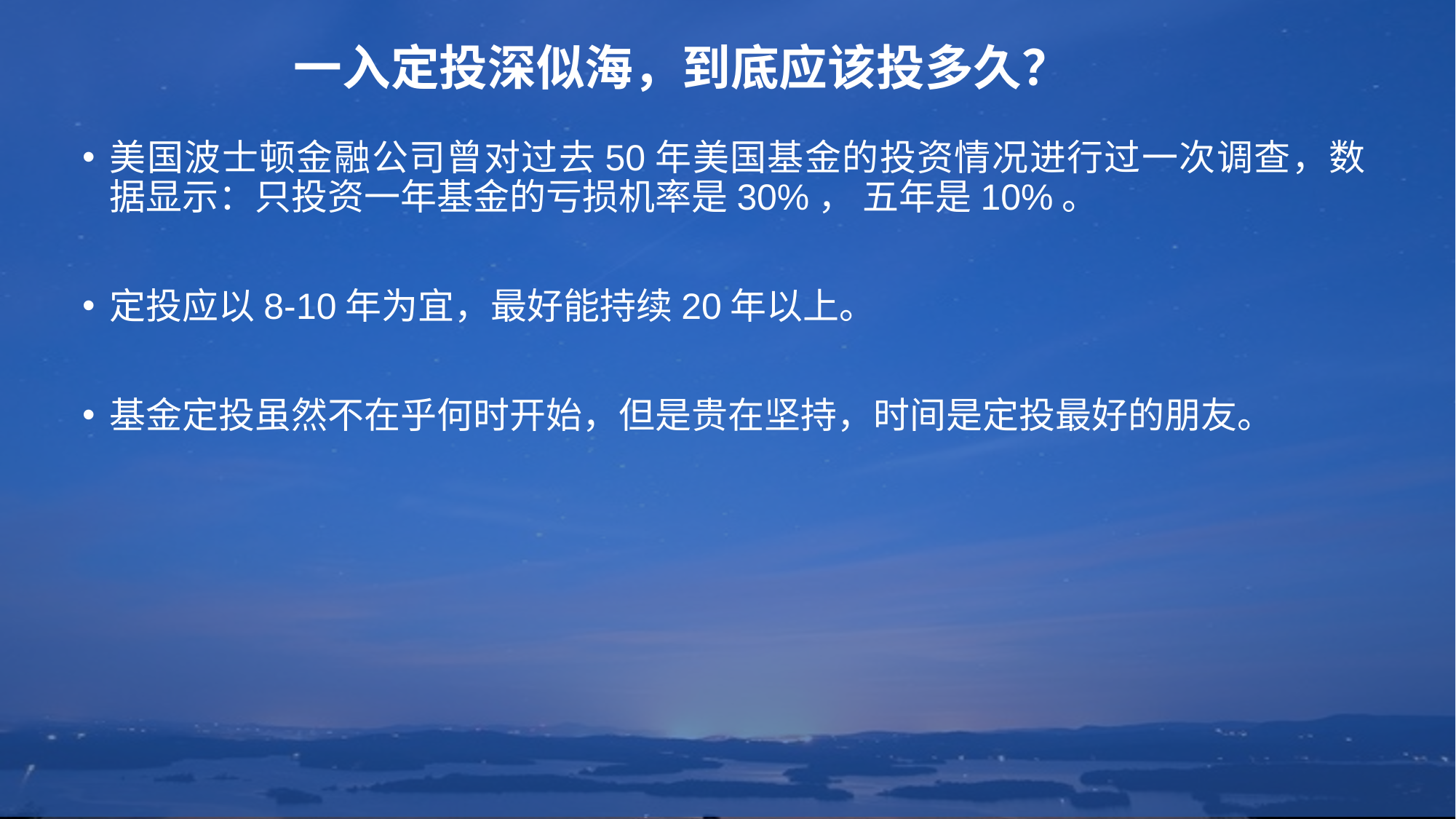

# 一入定投深似海，到底应该投多久？
美国波士顿金融公司曾对过去50年美国基金的投资情况进行过一次调查，数据显示：只投资一年基金的亏损机率是30%， 五年是10%。

定投应以8-10年为宜，最好能持续20年以上。

基金定投虽然不在乎何时开始，但是贵在坚持，时间是定投最好的朋友。